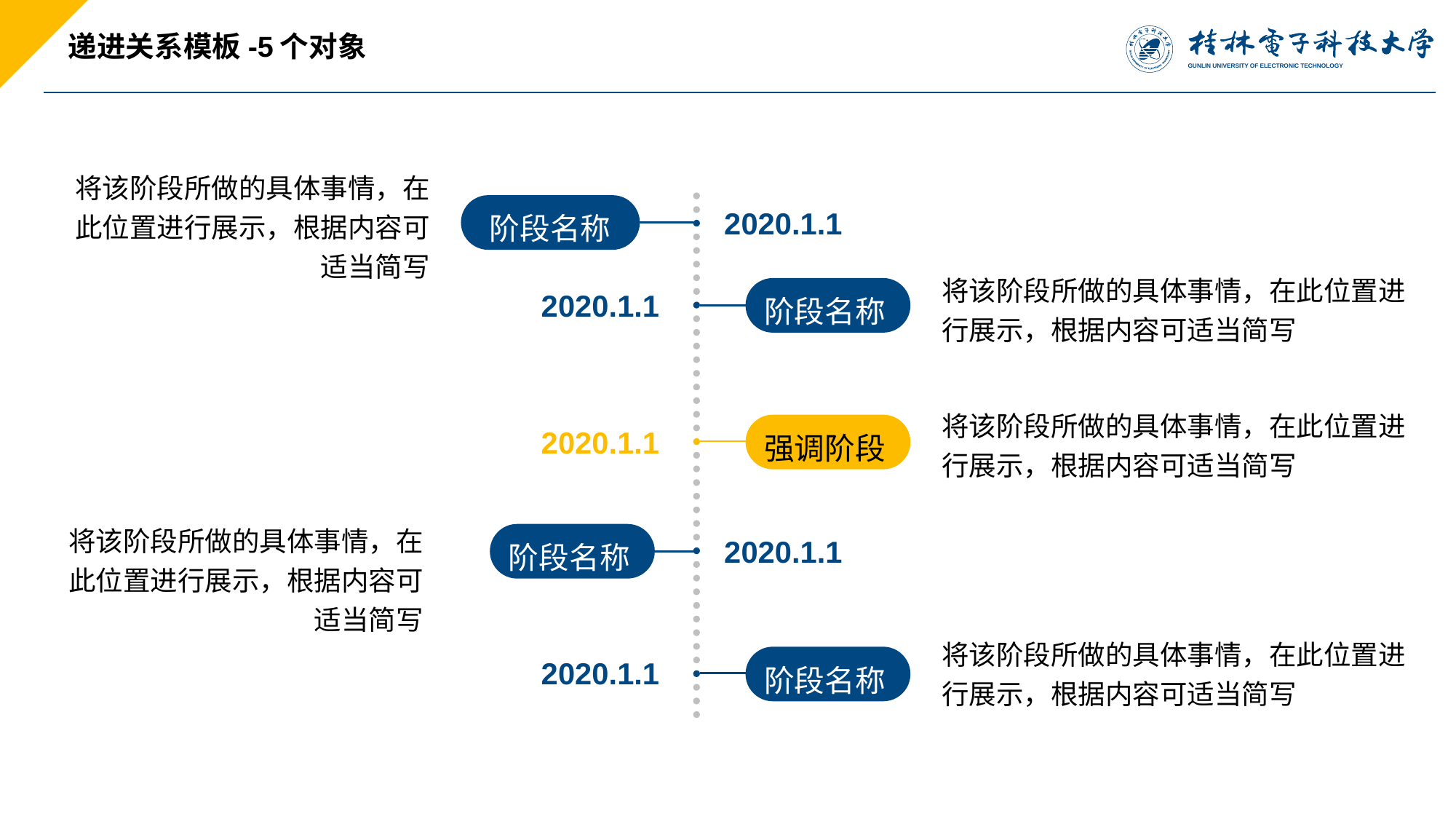

递进关系模板-5个对象
将该阶段所做的具体事情，在此位置进行展示，根据内容可适当简写

阶段名称
2020.1.1
将该阶段所做的具体事情，在此位置进行展示，根据内容可适当简写
阶段名称
2020.1.1
将该阶段所做的具体事情，在此位置进行展示，根据内容可适当简写
强调阶段
2020.1.1
将该阶段所做的具体事情，在此位置进行展示，根据内容可适当简写
阶段名称
2020.1.1
将该阶段所做的具体事情，在此位置进行展示，根据内容可适当简写
阶段名称
2020.1.1